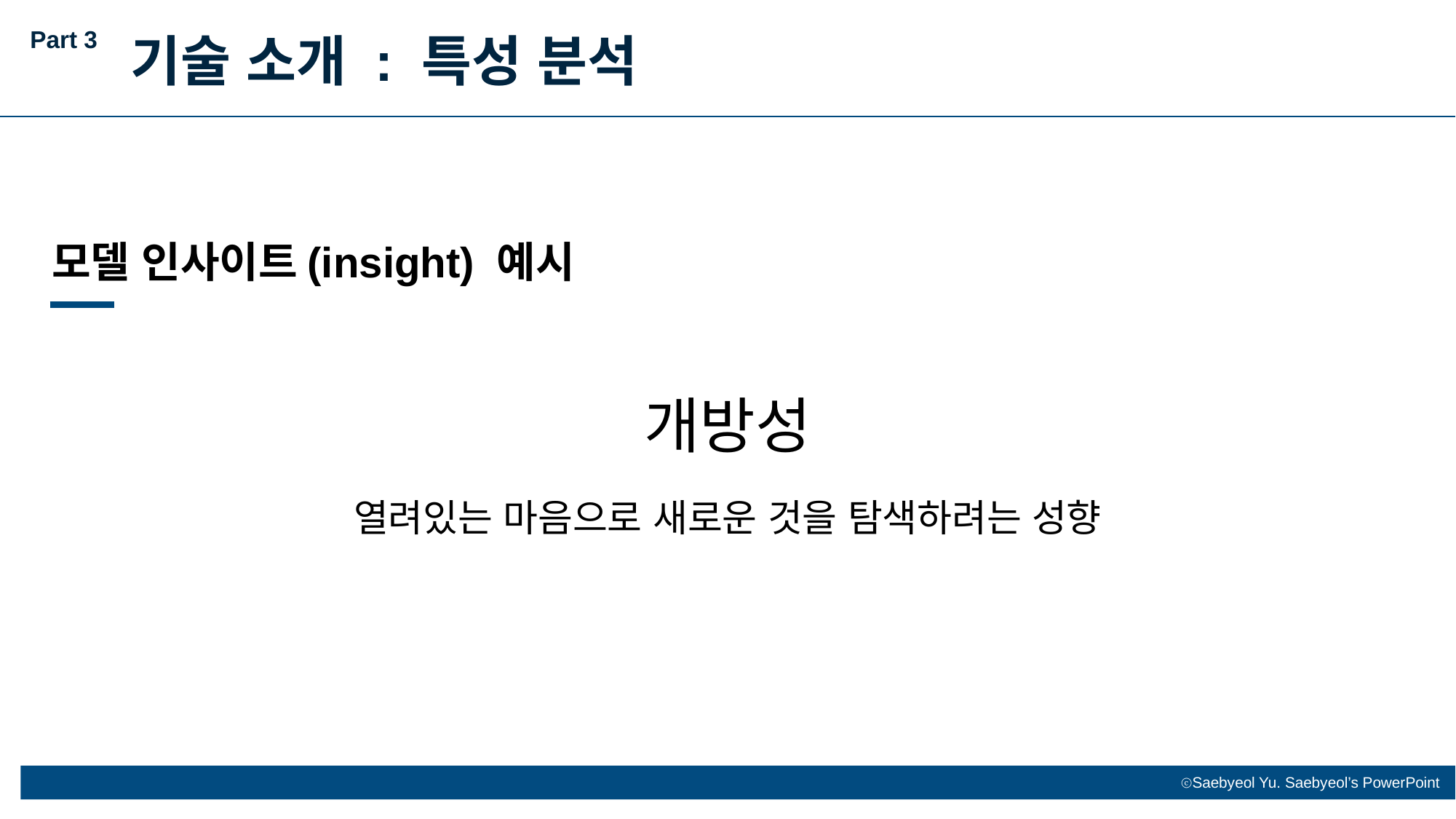

Part 3
기술 소개 : 특성 분석
모델 인사이트(insight) 예시
개방성
열려있는 마음으로 새로운 것을 탐색하려는 성향